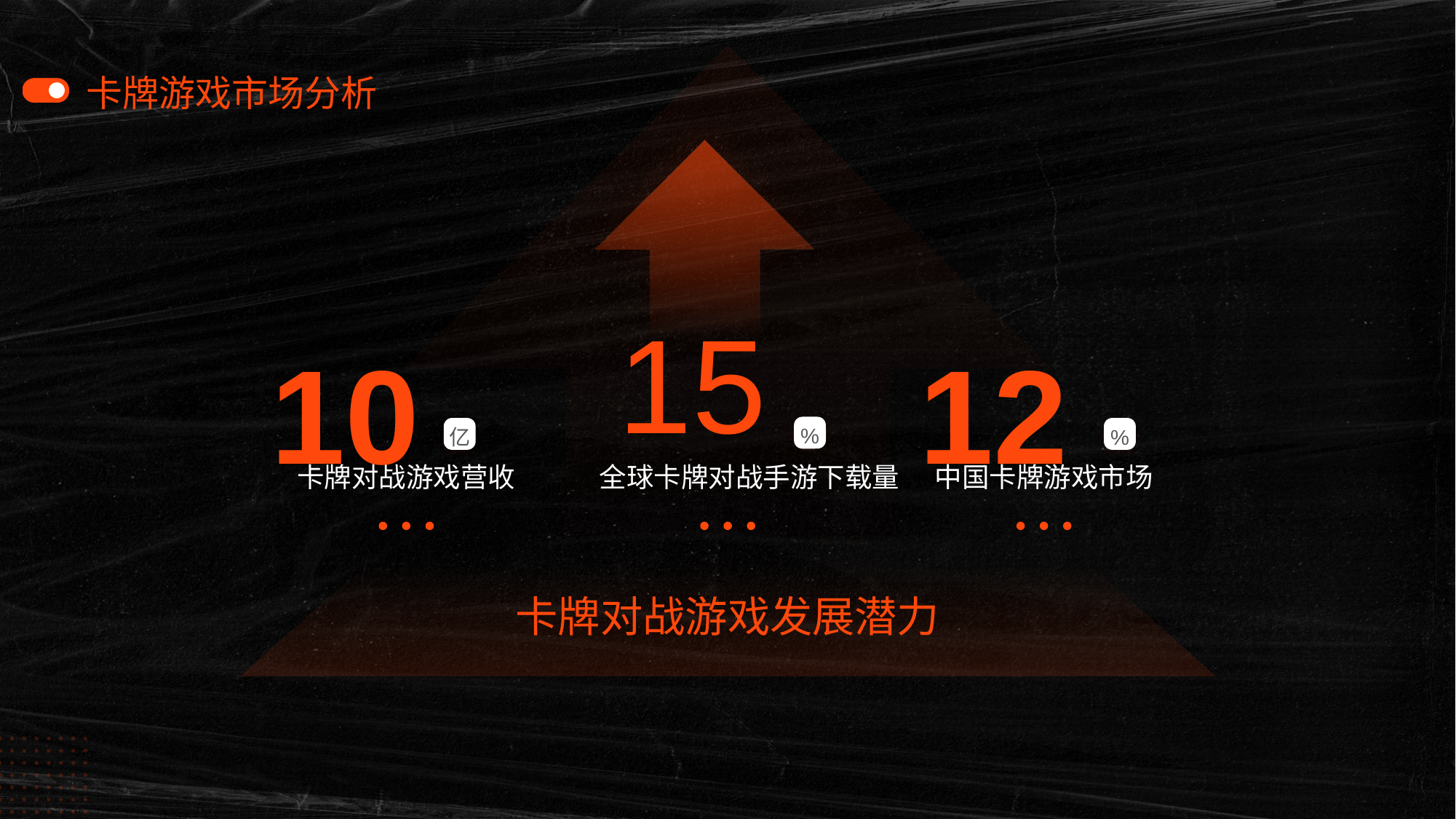

卡牌游戏市场分析

10
12
15

%

%
亿

卡牌对战游戏营收
中国卡牌游戏市场
全球卡牌对战手游下载量

卡牌对战游戏发展潜力